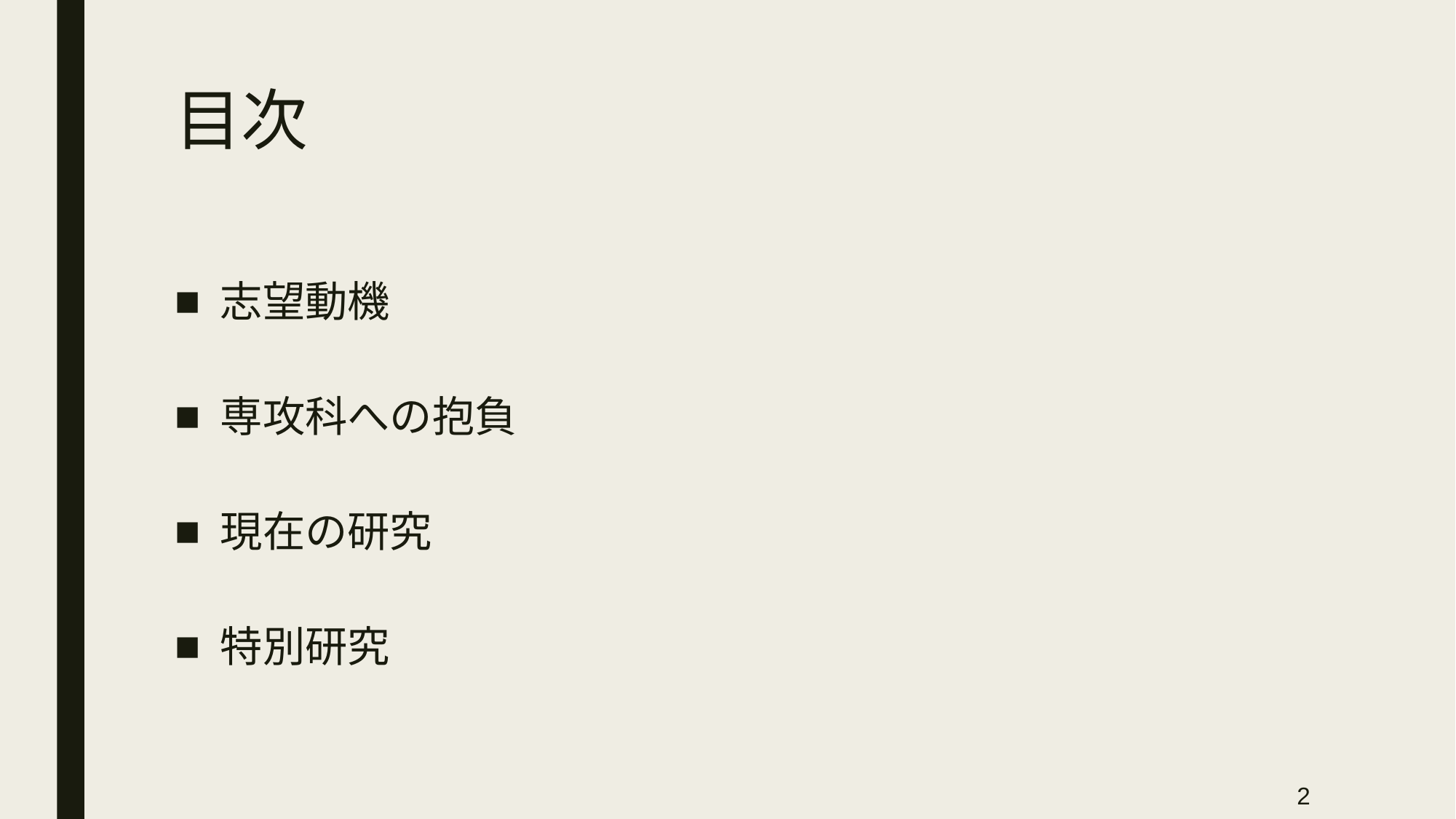

# 目次
志望動機

専攻科への抱負

現在の研究

特別研究
2